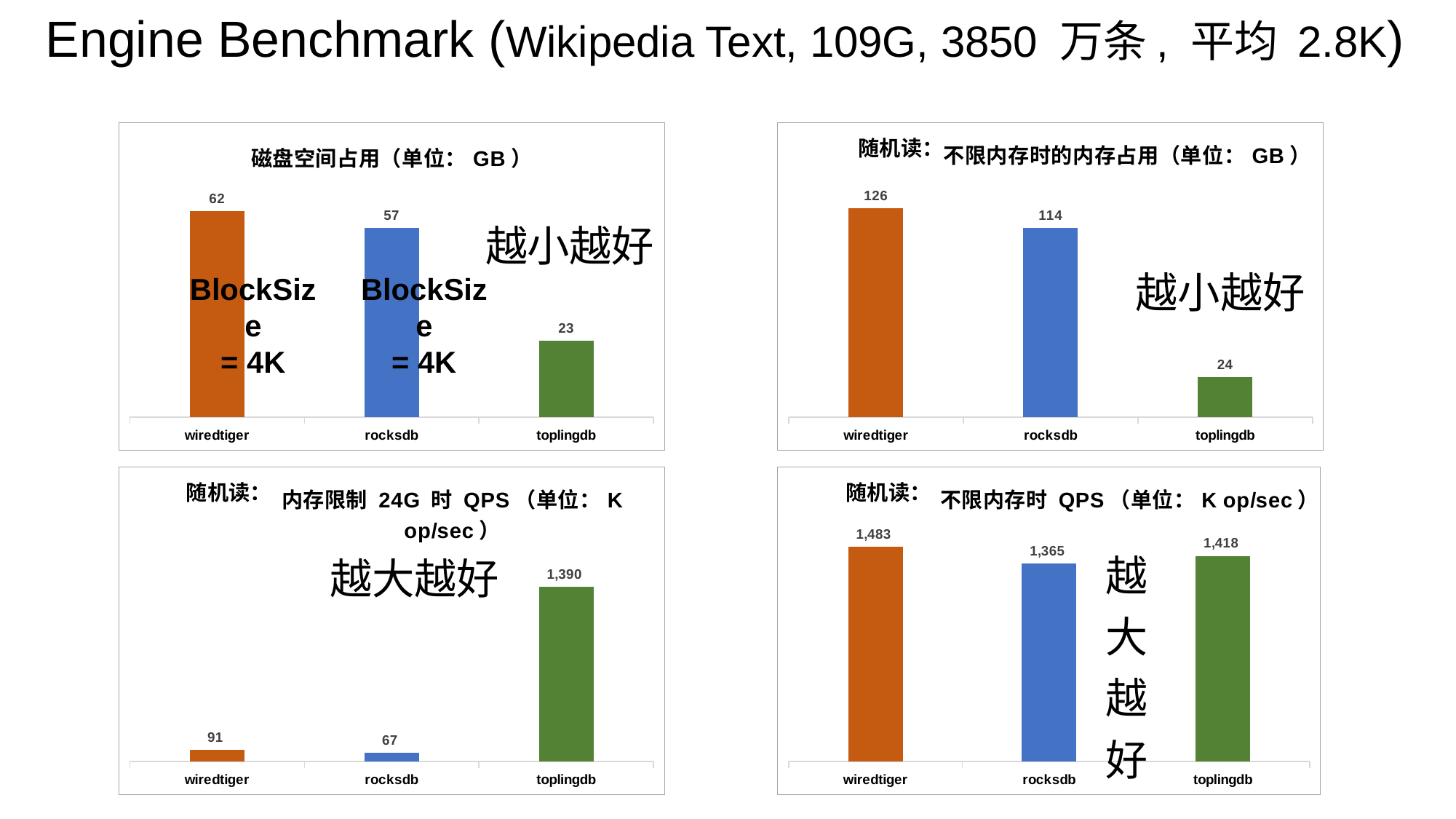

Engine Benchmark (Wikipedia Text, 109G, 3850 万条, 平均 2.8K)

### Chart: 磁盘空间占用（单位：GB）

| Category |  |
|---|---|
| wiredtiger | 62.0 |
| rocksdb | 57.0 |
| toplingdb | 23.0 |

### Chart: 不限内存时的内存占用（单位：GB）

| Category |  |
|---|---|
| wiredtiger | 126.0 |
| rocksdb | 114.0 |
| toplingdb | 24.0 |
随机读：
越小越好
BlockSize
= 4K
BlockSize
= 4K

### Chart: 内存限制 24G 时 QPS（单位：K op/sec）

| Category |  |
|---|---|
| wiredtiger | 91.0 |
| rocksdb | 67.0 |
| toplingdb | 1390.0 |

### Chart: 不限内存时 QPS（单位：K op/sec）

| Category |  |
|---|---|
| wiredtiger | 1483.0 |
| rocksdb | 1365.0 |
| toplingdb | 1418.0 |
随机读：
随机读：
越大越好